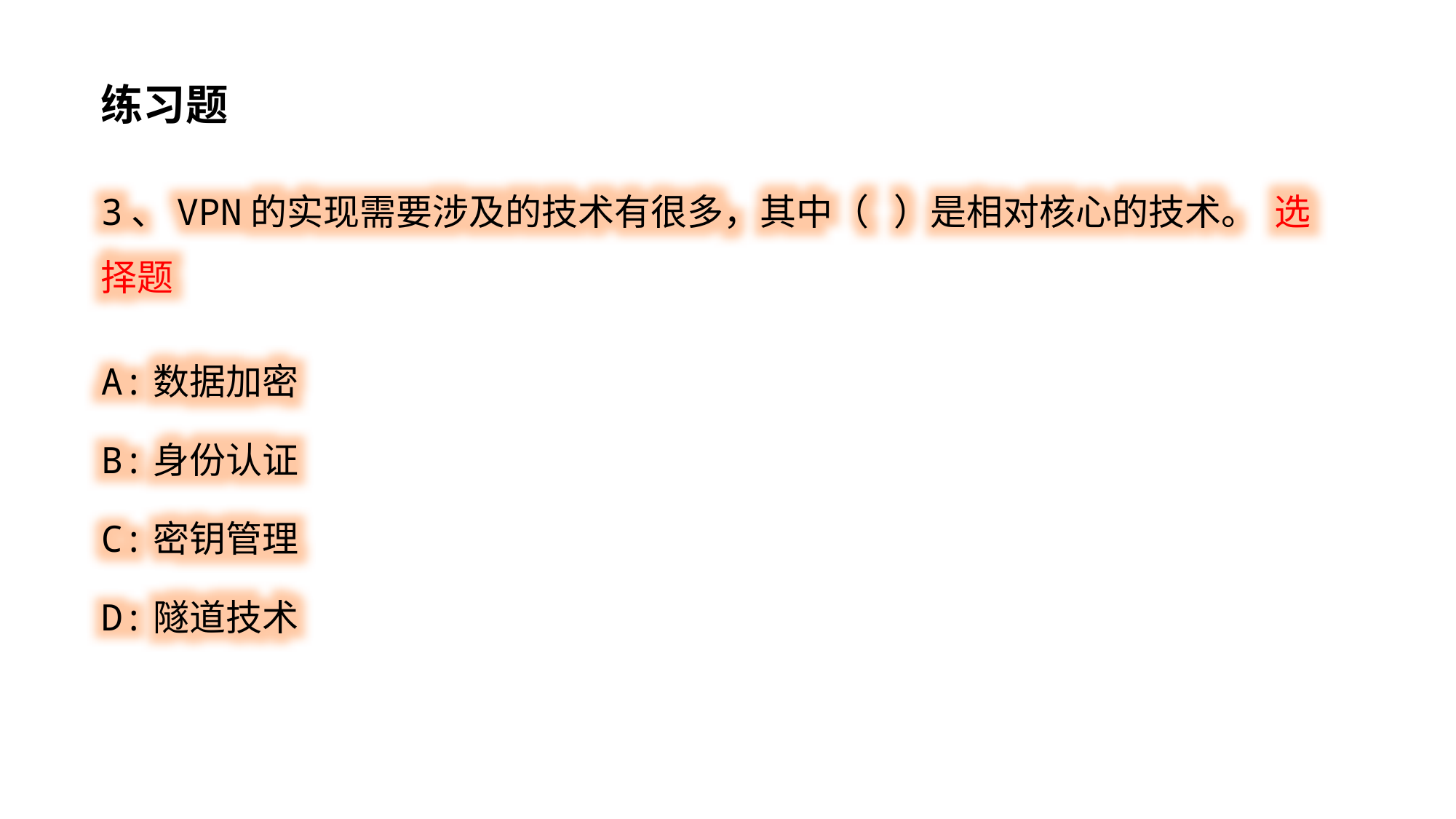

练习题
3、VPN的实现需要涉及的技术有很多，其中（   ）是相对核心的技术。  选择题

A:数据加密

B:身份认证

C:密钥管理

D:隧道技术